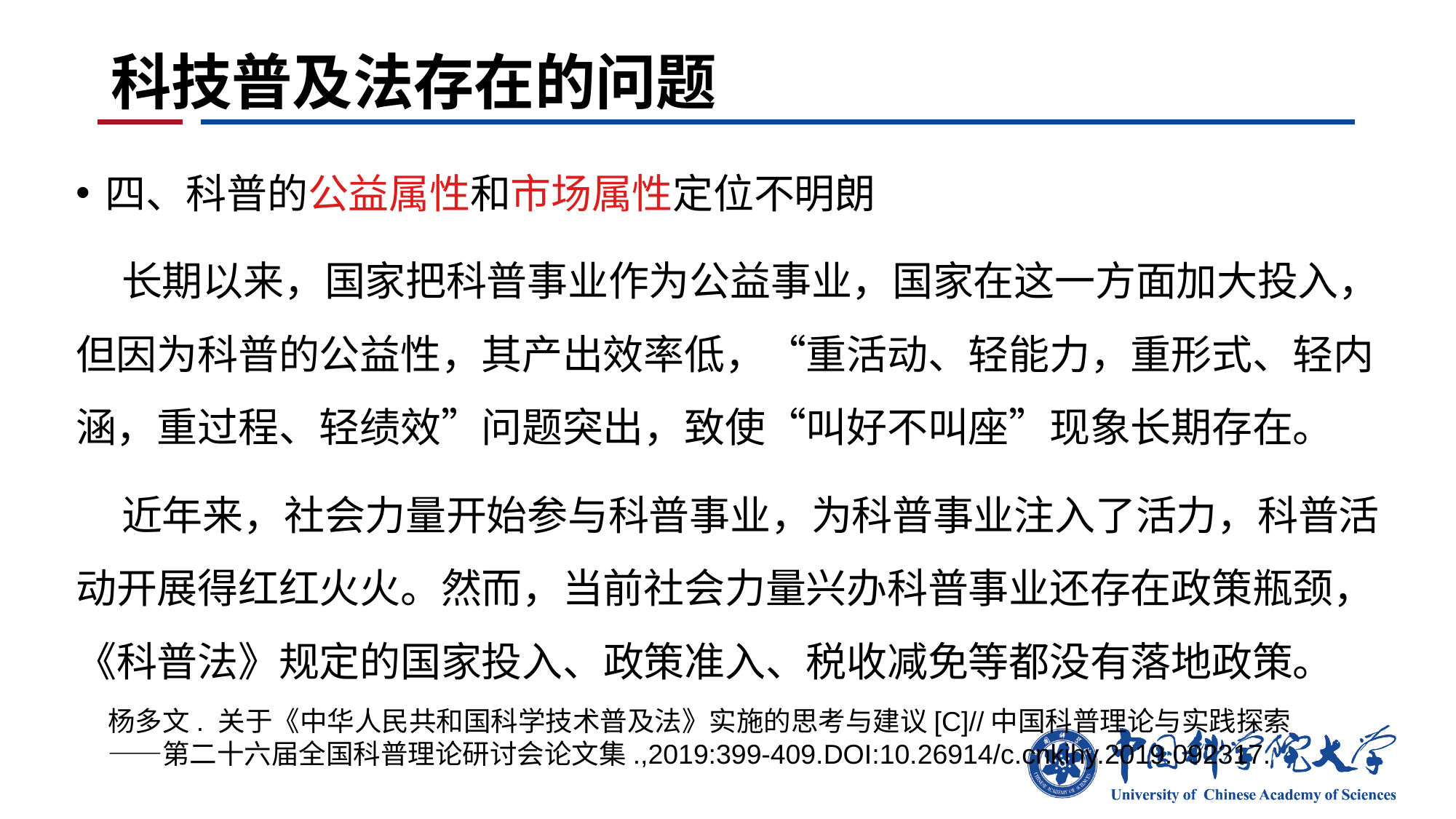

# 科技普及法存在的问题
四、科普的公益属性和市场属性定位不明朗
    长期以来，国家把科普事业作为公益事业，国家在这一方面加大投入，但因为科普的公益性，其产出效率低，“重活动、轻能力，重形式、轻内涵，重过程、轻绩效”问题突出，致使“叫好不叫座”现象长期存在。
    近年来，社会力量开始参与科普事业，为科普事业注入了活力，科普活动开展得红红火火。然而，当前社会力量兴办科普事业还存在政策瓶颈，《科普法》规定的国家投入、政策准入、税收减免等都没有落地政策。
杨多文. 关于《中华人民共和国科学技术普及法》实施的思考与建议[C]//中国科普理论与实践探索——第二十六届全国科普理论研讨会论文集.,2019:399-409.DOI:10.26914/c.cnkihy.2019.092317.